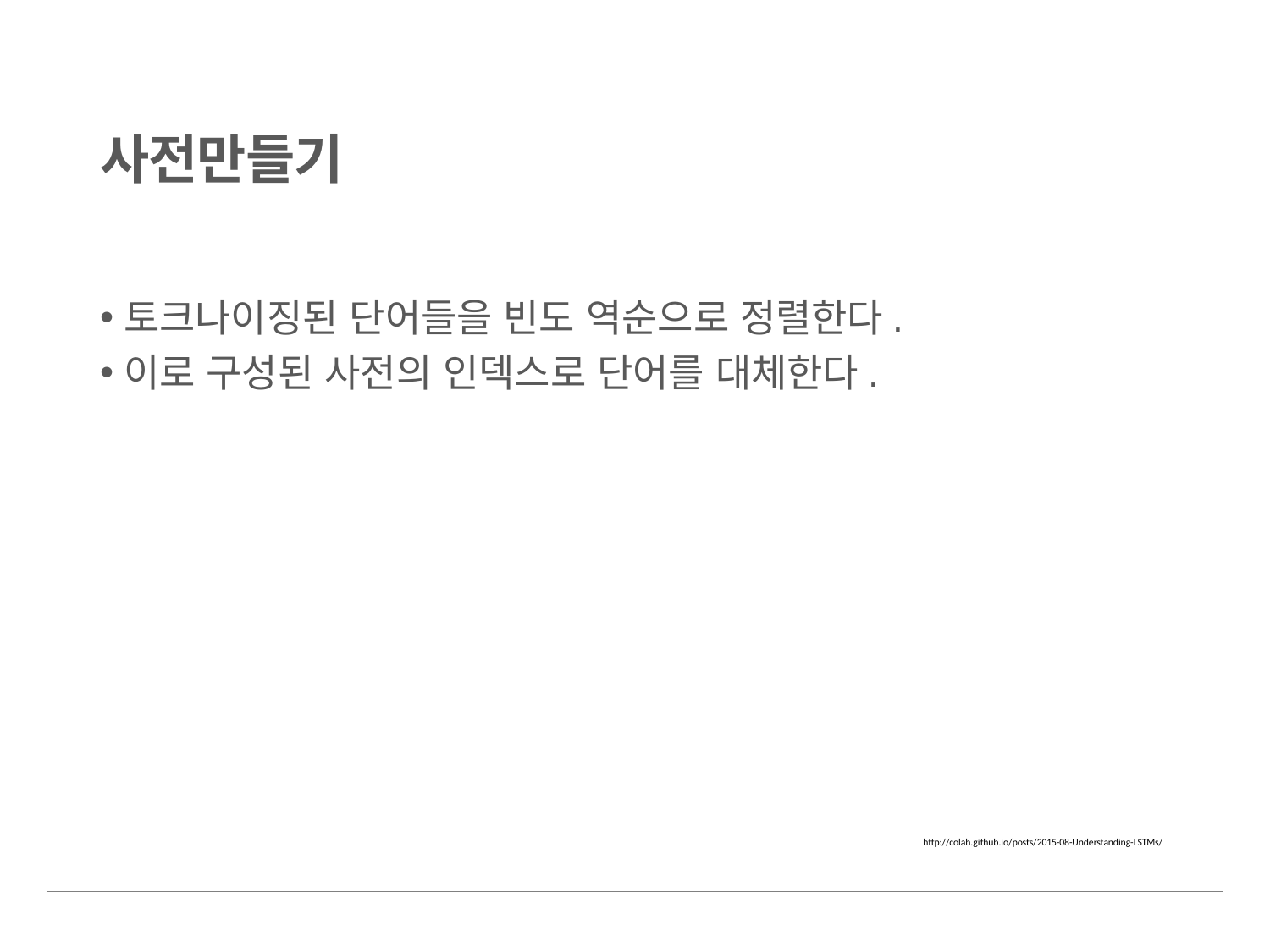

# 사전만들기
토크나이징된 단어들을 빈도 역순으로 정렬한다.
이로 구성된 사전의 인덱스로 단어를 대체한다.
http://colah.github.io/posts/2015-08-Understanding-LSTMs/